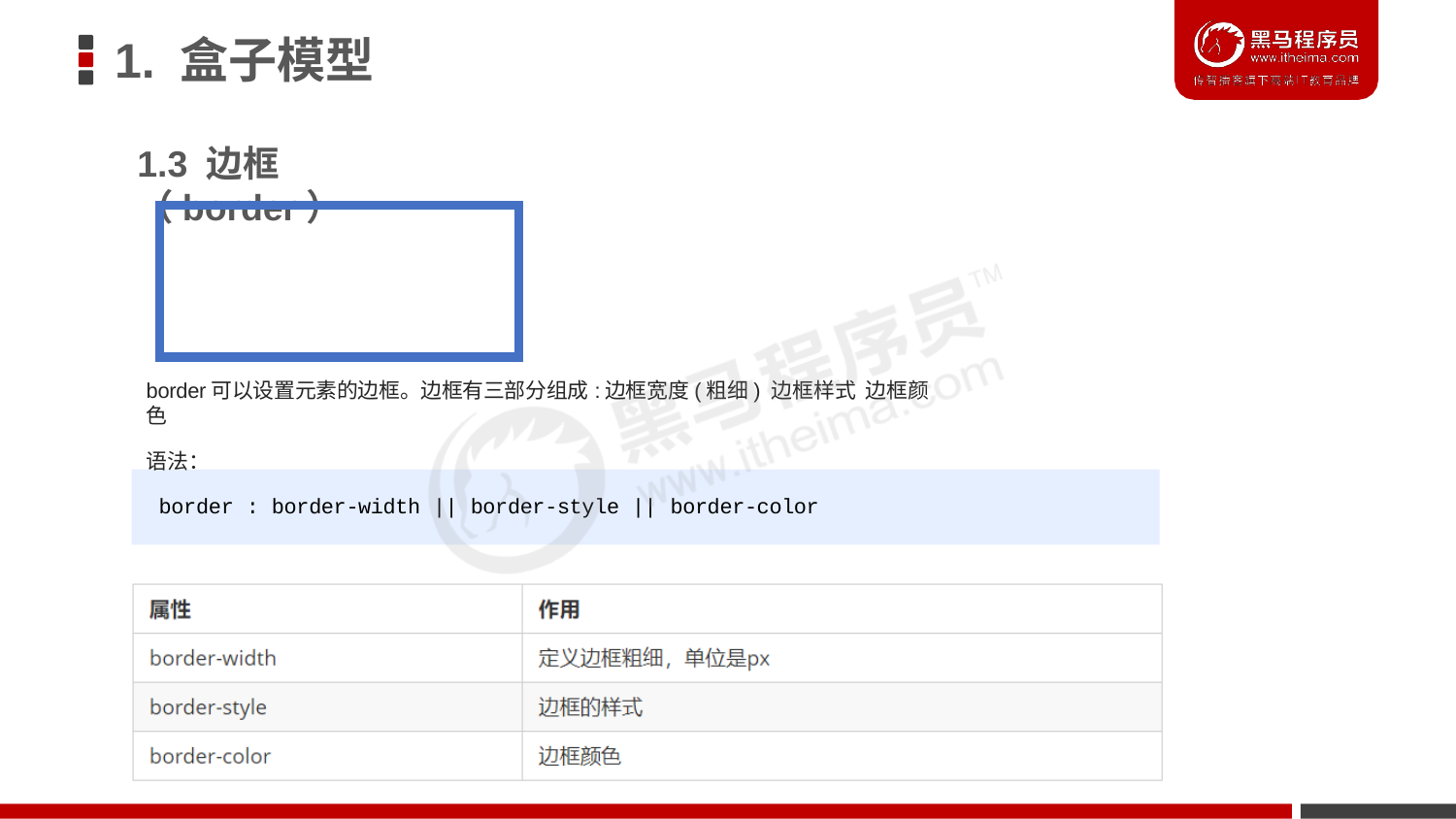

# 1. 盒子模型
1.3 边框（border）

border可以设置元素的边框。边框有三部分组成:边框宽度(粗细) 边框样式  边框颜色

语法：

border : border-width || border-style || border-color